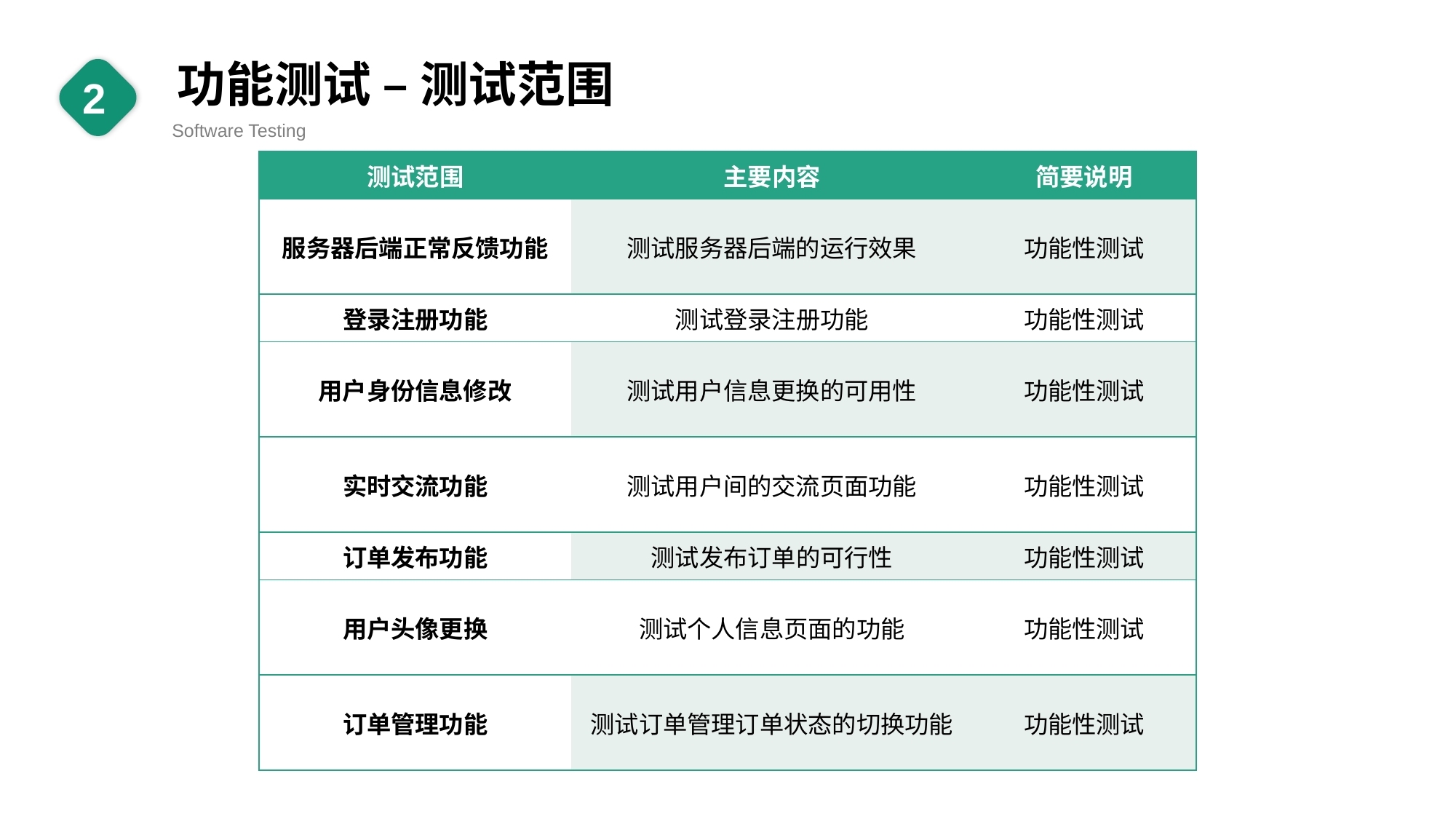

功能测试 – 测试范围
Software Testing

2
| 测试范围 | 主要内容 | 简要说明 |
| --- | --- | --- |
| 服务器后端正常反馈功能 | 测试服务器后端的运行效果 | 功能性测试 |
| 登录注册功能 | 测试登录注册功能 | 功能性测试 |
| 用户身份信息修改 | 测试用户信息更换的可用性 | 功能性测试 |
| 实时交流功能 | 测试用户间的交流页面功能 | 功能性测试 |
| 订单发布功能 | 测试发布订单的可行性 | 功能性测试 |
| 用户头像更换 | 测试个人信息页面的功能 | 功能性测试 |
| 订单管理功能 | 测试订单管理订单状态的切换功能 | 功能性测试 |